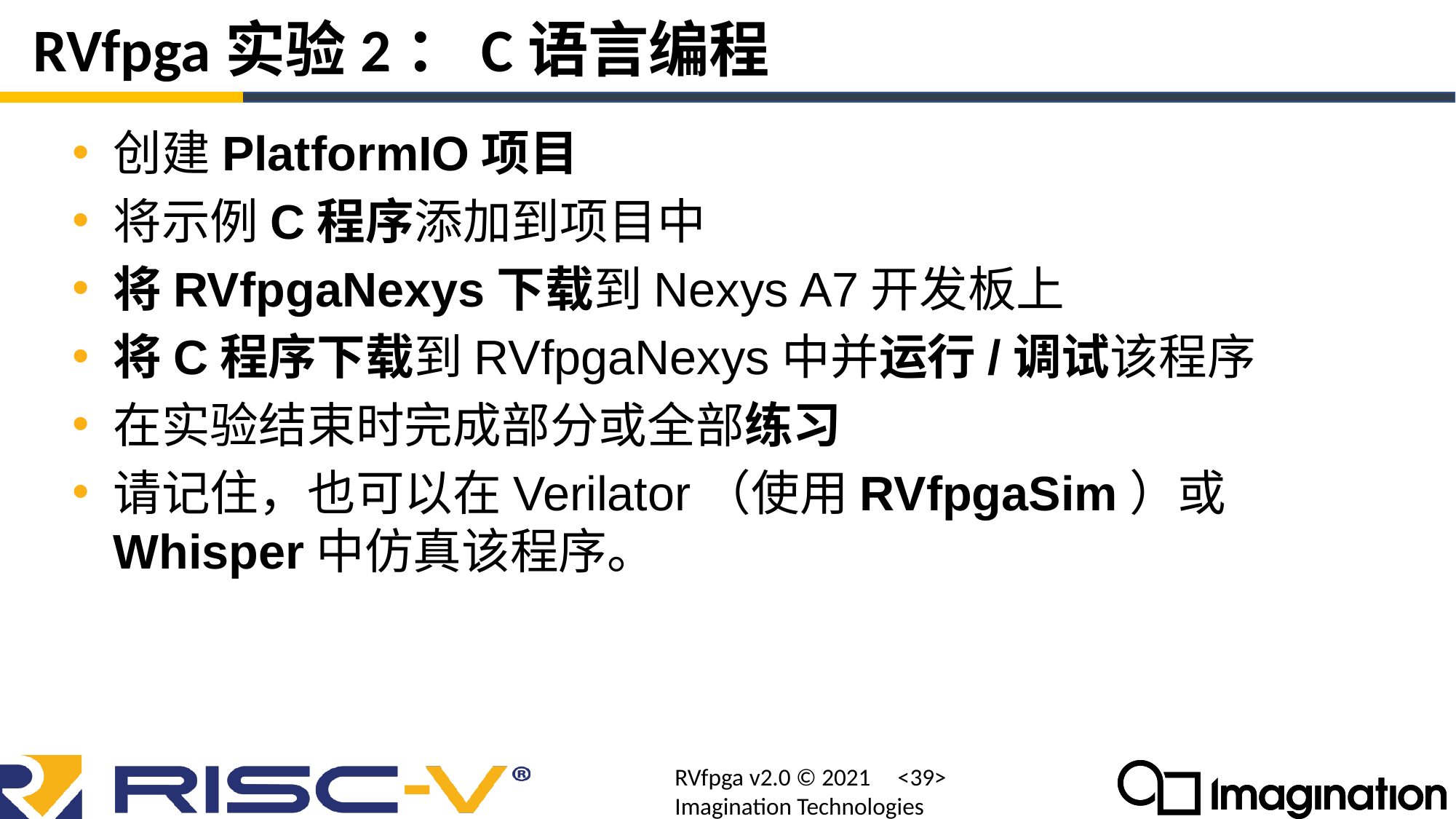

# RVfpga实验2：C语言编程
创建PlatformIO项目
将示例C程序添加到项目中
将RVfpgaNexys下载到Nexys A7开发板上
将C程序下载到RVfpgaNexys中并运行/调试该程序
在实验结束时完成部分或全部练习
请记住，也可以在Verilator（使用RVfpgaSim）或Whisper中仿真该程序。